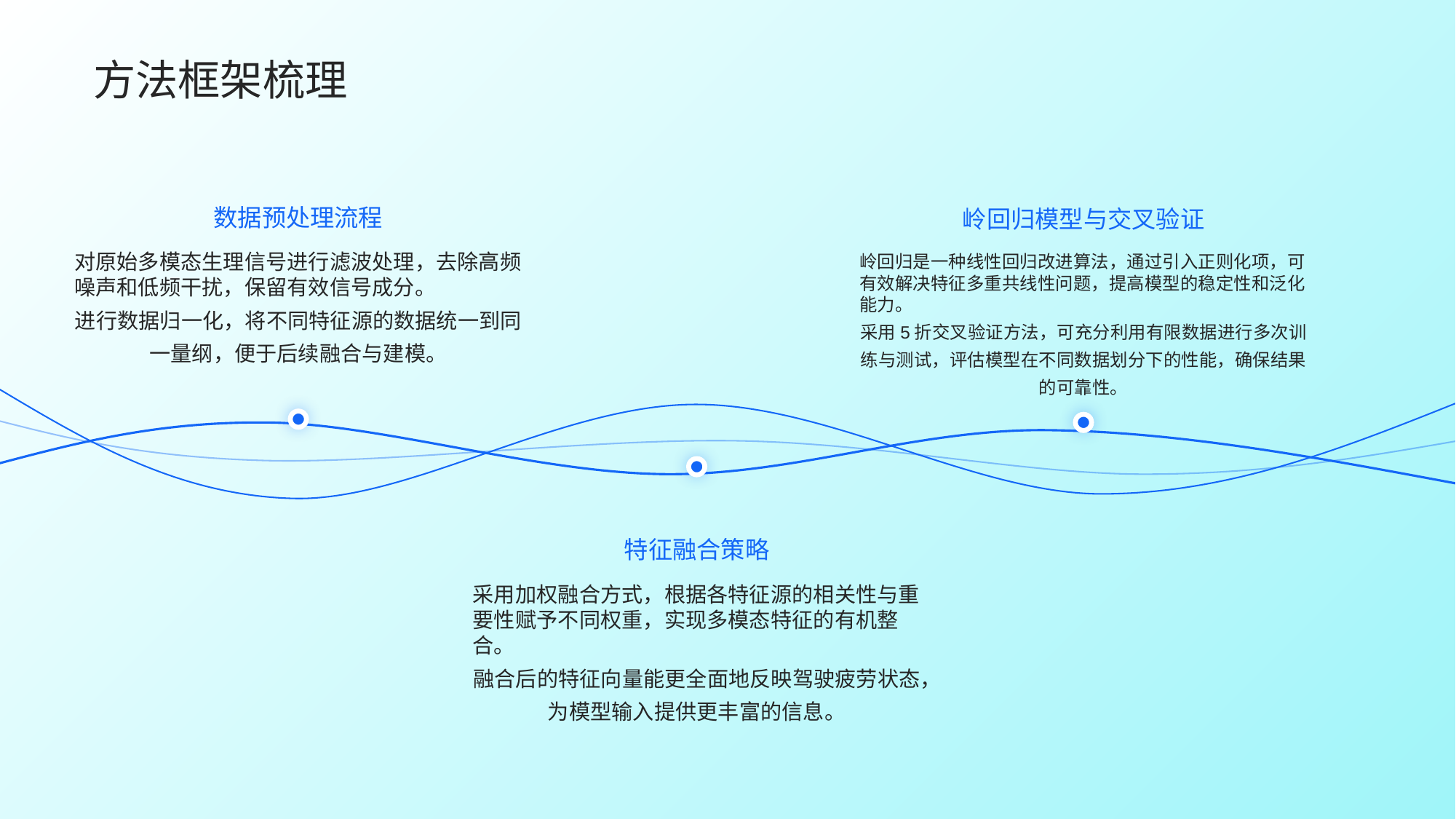

方法框架梳理
数据预处理流程
岭回归模型与交叉验证
对原始多模态生理信号进行滤波处理，去除高频噪声和低频干扰，保留有效信号成分。
进行数据归一化，将不同特征源的数据统一到同一量纲，便于后续融合与建模。
岭回归是一种线性回归改进算法，通过引入正则化项，可有效解决特征多重共线性问题，提高模型的稳定性和泛化能力。
采用5折交叉验证方法，可充分利用有限数据进行多次训练与测试，评估模型在不同数据划分下的性能，确保结果的可靠性。

特征融合策略
采用加权融合方式，根据各特征源的相关性与重要性赋予不同权重，实现多模态特征的有机整合。
融合后的特征向量能更全面地反映驾驶疲劳状态，为模型输入提供更丰富的信息。